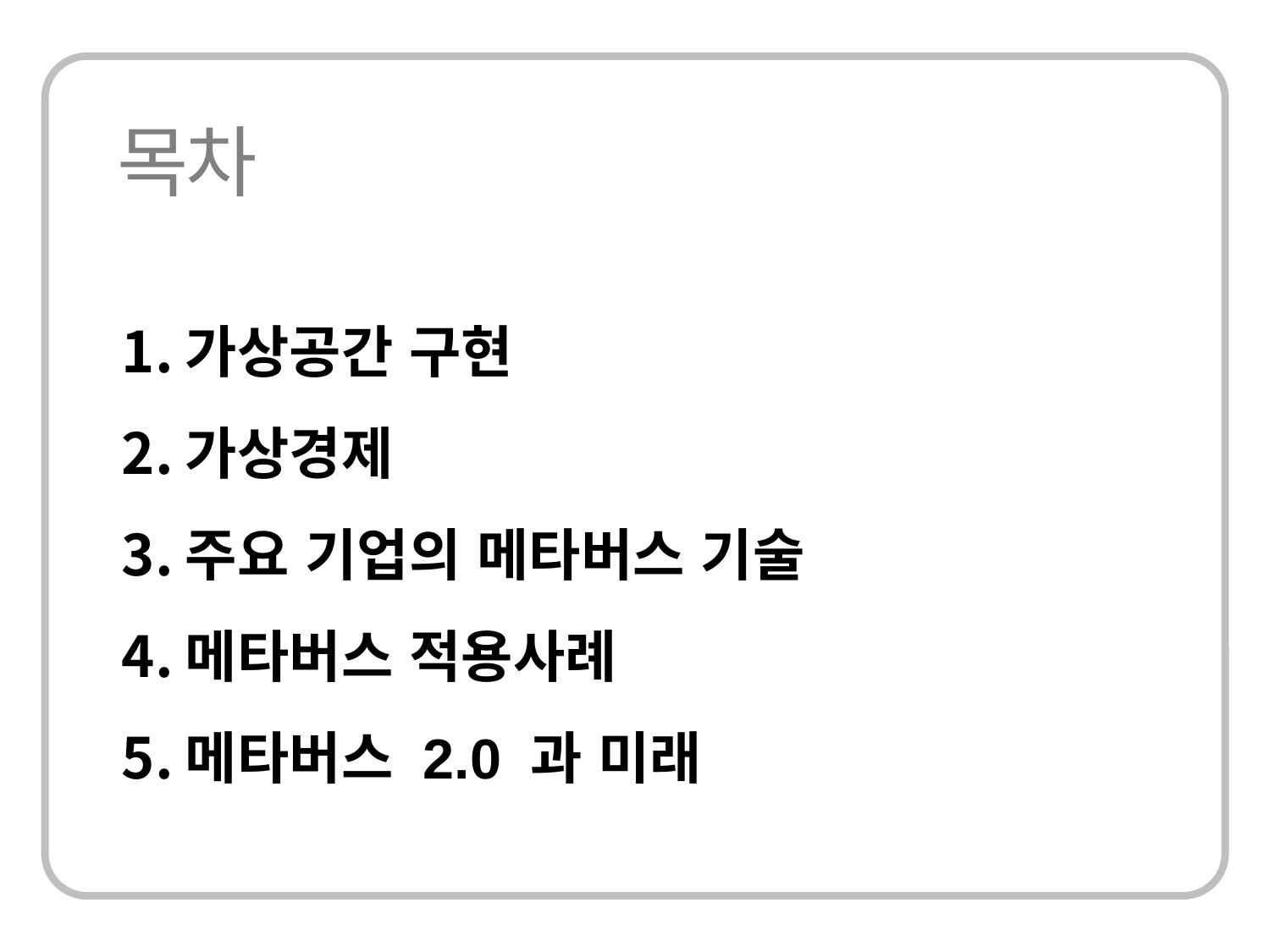

가상공간 구현
가상경제
주요 기업의 메타버스 기술
메타버스 적용사례
메타버스 2.0 과 미래